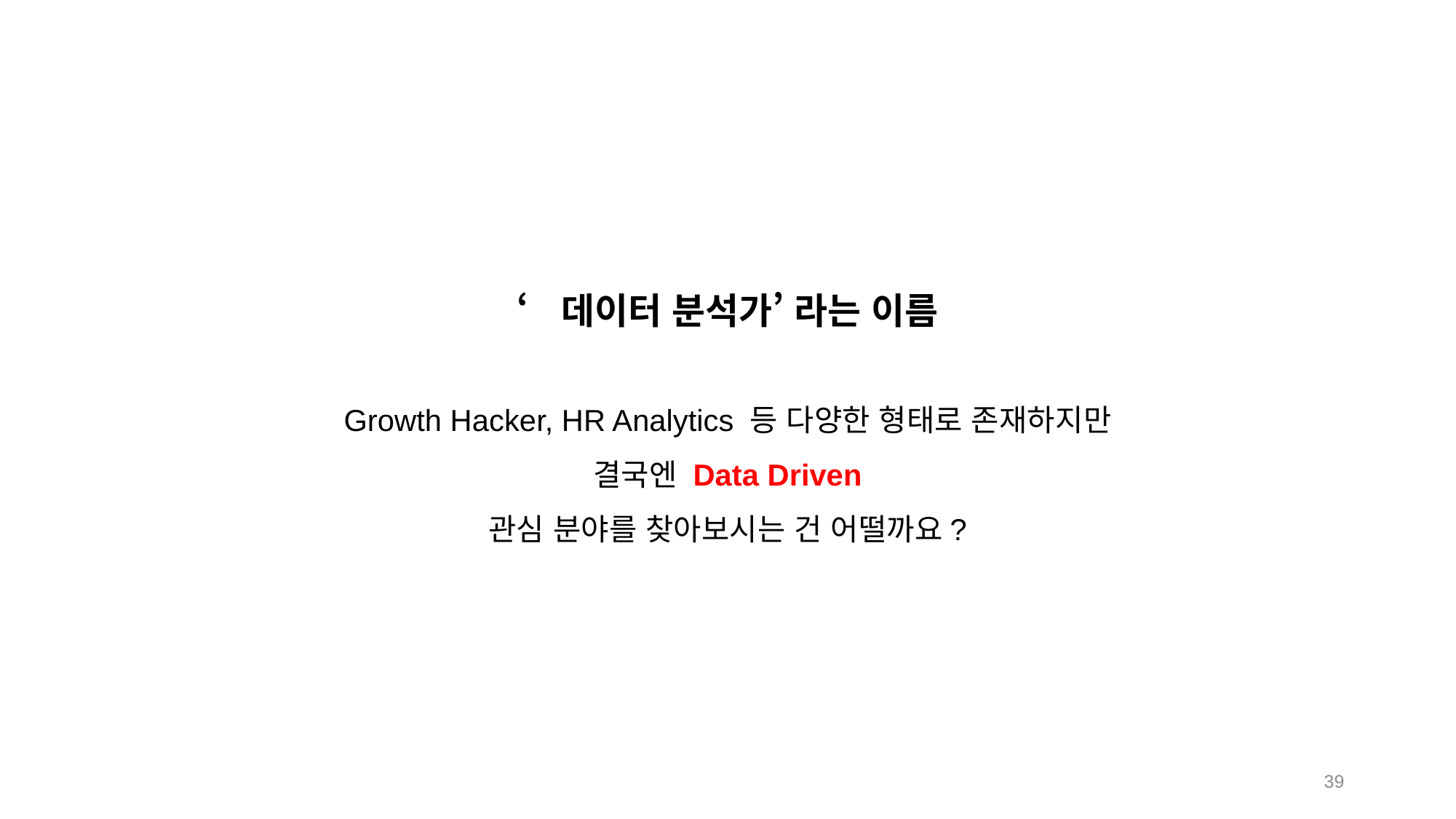

‘데이터 분석가’ 라는 이름

Growth Hacker, HR Analytics 등 다양한 형태로 존재하지만
결국엔 Data Driven
관심 분야를 찾아보시는 건 어떨까요?
39